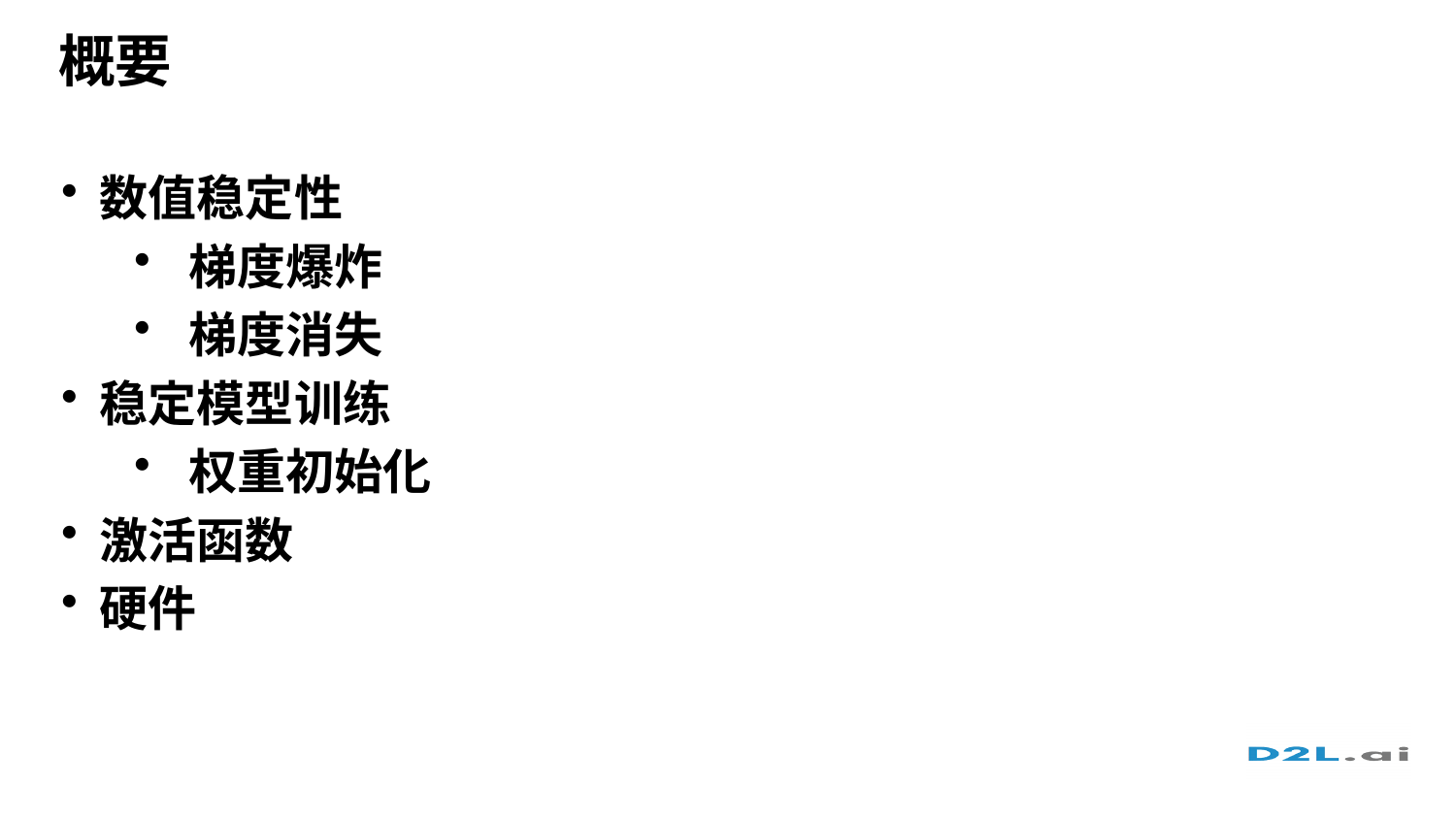

# 概要
数值稳定性
梯度爆炸
梯度消失
稳定模型训练
权重初始化
激活函数
硬件